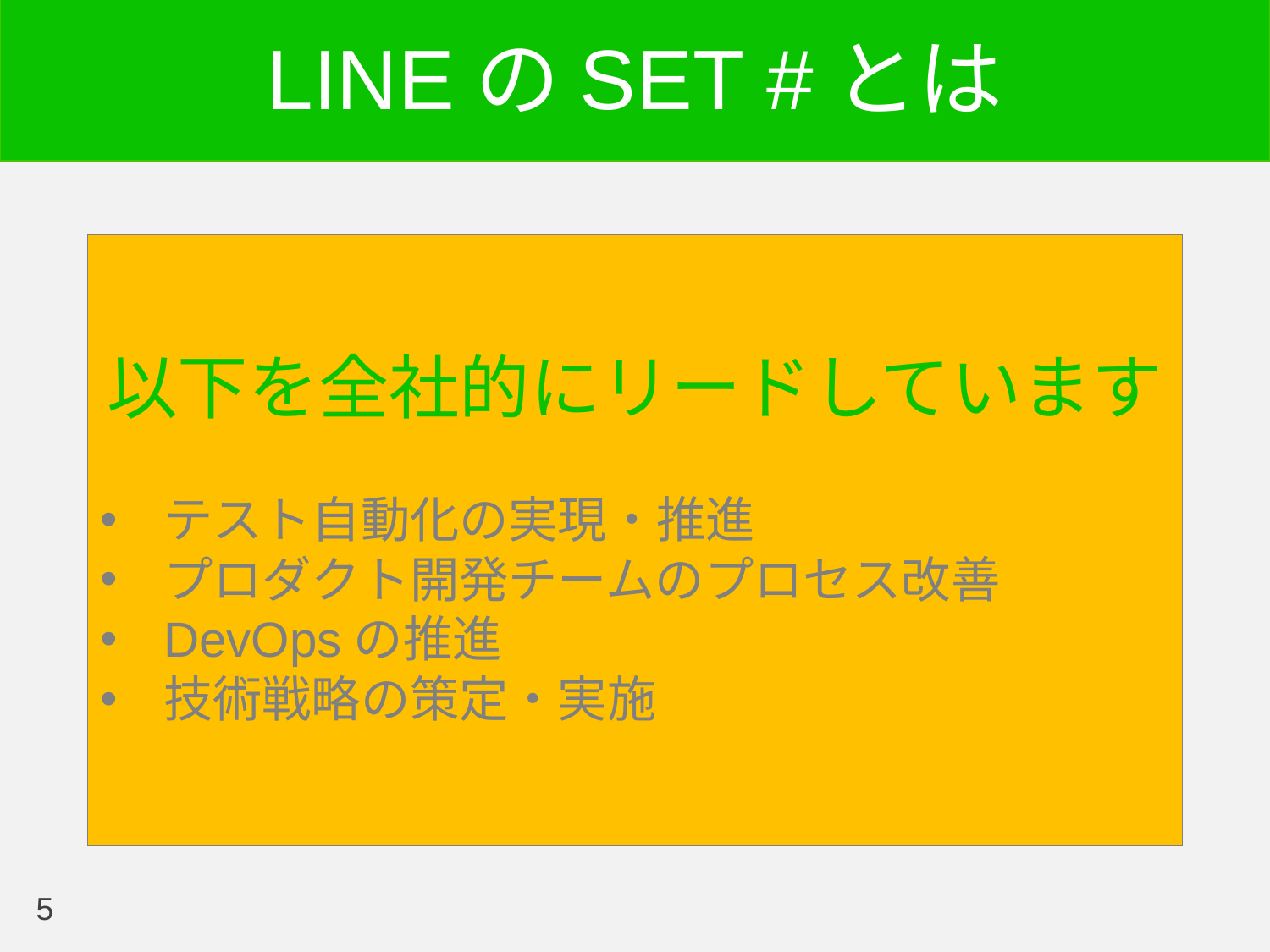

# LINEのSET #とは
以下を全社的にリードしています

テスト自動化の実現・推進
プロダクト開発チームのプロセス改善
DevOpsの推進
技術戦略の策定・実施
5